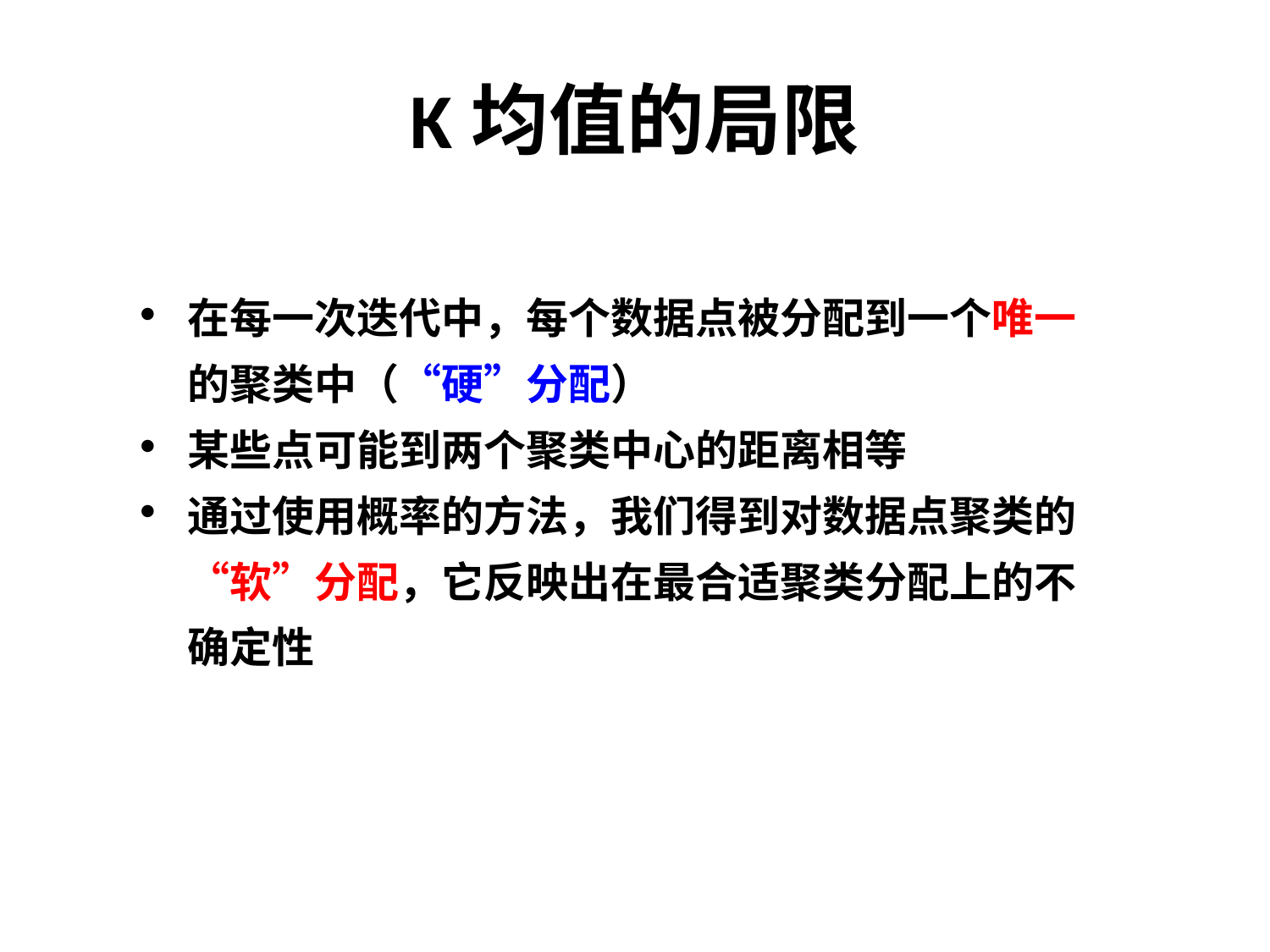

# K均值的局限
在每⼀次迭代中，每个数据点被分配到⼀个唯⼀的聚类中（“硬”分配）
某些点可能到两个聚类中心的距离相等
通过使⽤概率的⽅法，我们得到对数据点聚类的“软”分配，它反映出在最合适聚类分配上的不确定性
26